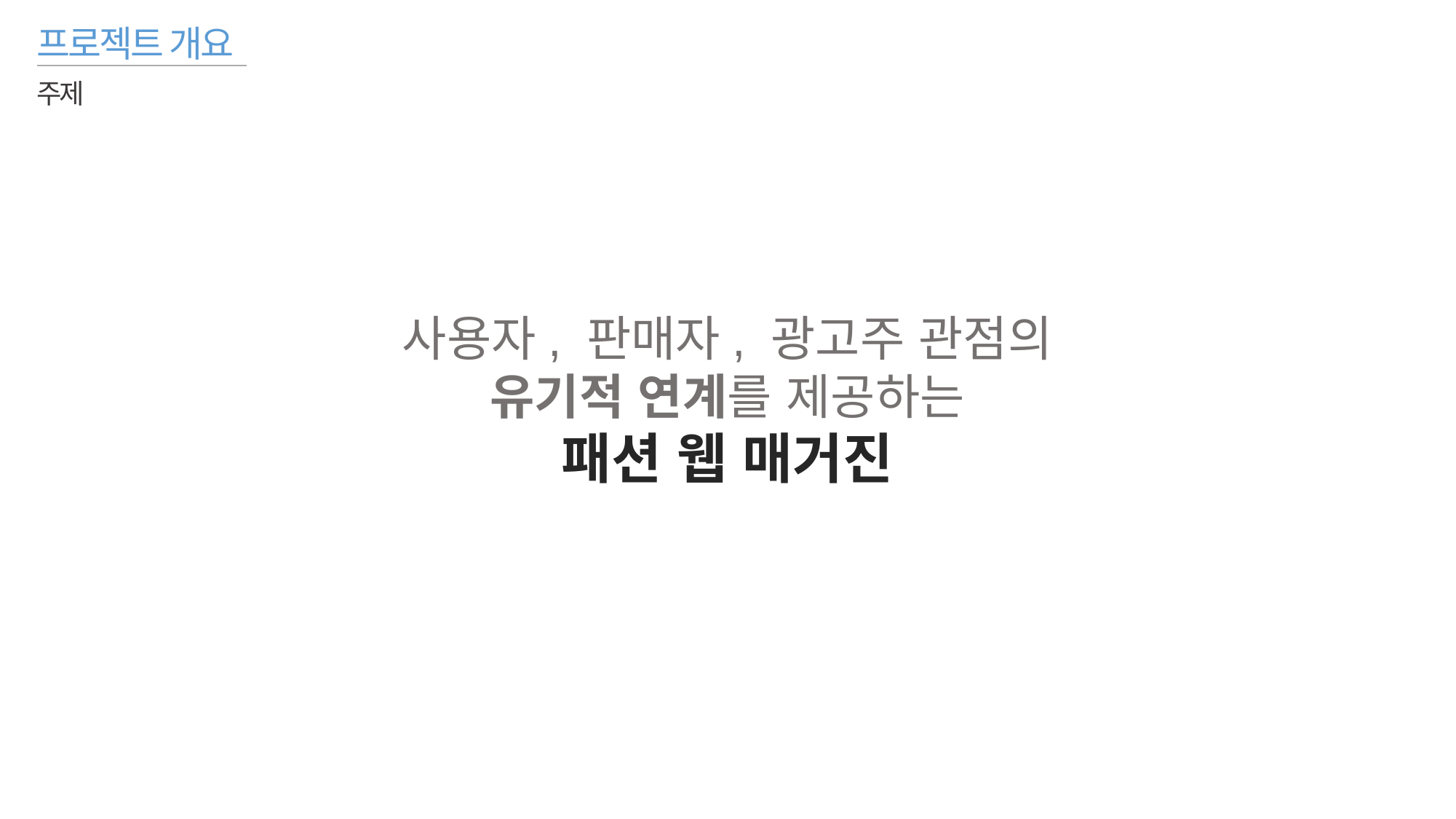

프로젝트 개요
주제
사용자, 판매자, 광고주 관점의
유기적 연계를 제공하는
패션 웹 매거진